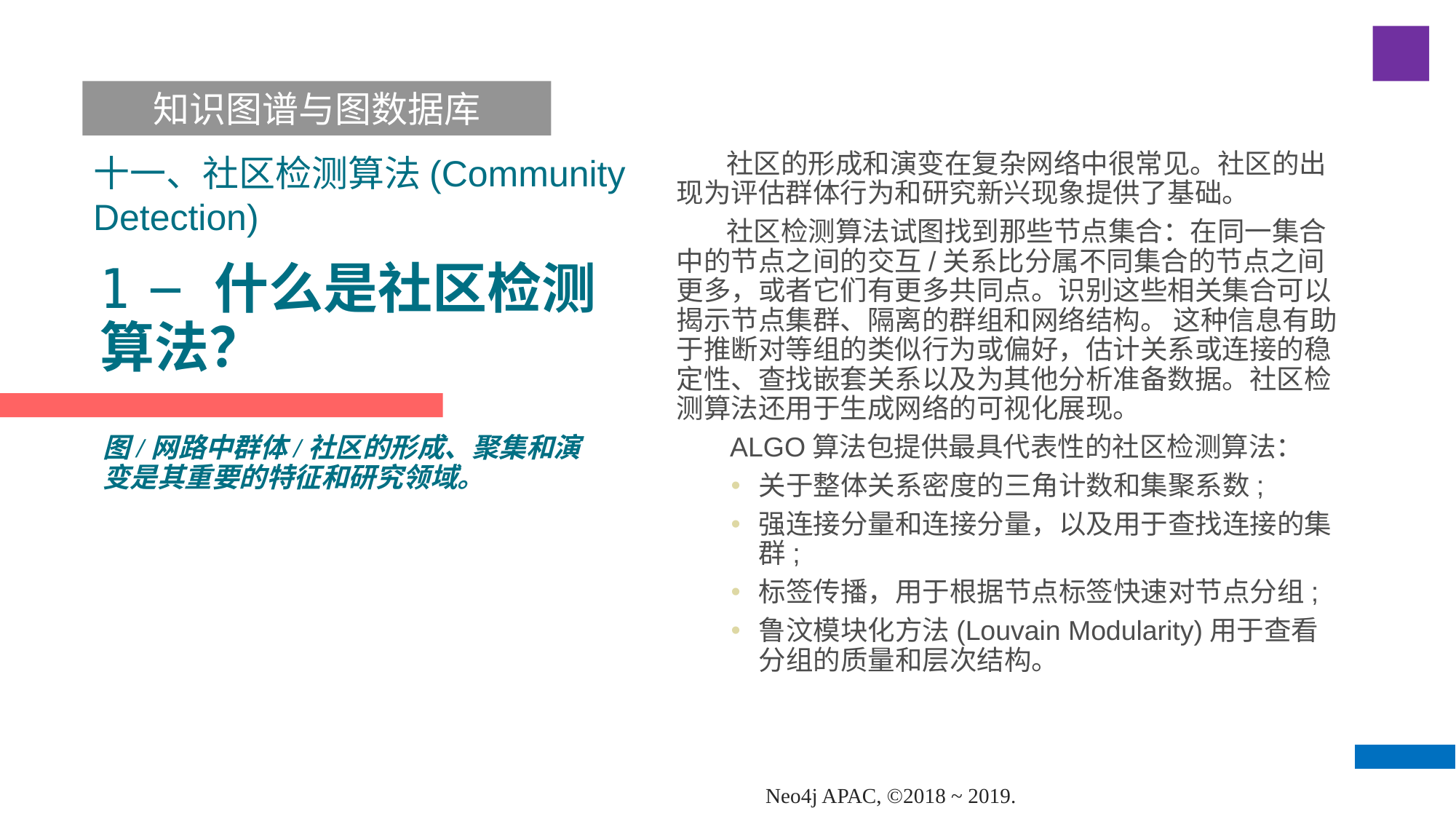

知识图谱与图数据库
十一、社区检测算法(Community Detection)
       社区的形成和演变在复杂网络中很常见。社区的出现为评估群体行为和研究新兴现象提供了基础。
       社区检测算法试图找到那些节点集合：在同一集合中的节点之间的交互/关系比分属不同集合的节点之间更多，或者它们有更多共同点。识别这些相关集合可以揭示节点集群、隔离的群组和网络结构。 这种信息有助于推断对等组的类似行为或偏好，估计关系或连接的稳定性、查找嵌套关系以及为其他分析准备数据。社区检测算法还用于生成网络的可视化展现。
       ALGO算法包提供最具代表性的社区检测算法：
关于整体关系密度的三角计数和集聚系数;
强连接分量和连接分量，以及用于查找连接的集群;
标签传播，用于根据节点标签快速对节点分组;
鲁汶模块化方法(Louvain Modularity)用于查看分组的质量和层次结构。
# 1 – 什么是社区检测算法？
图/网路中群体/社区的形成、聚集和演变是其重要的特征和研究领域。